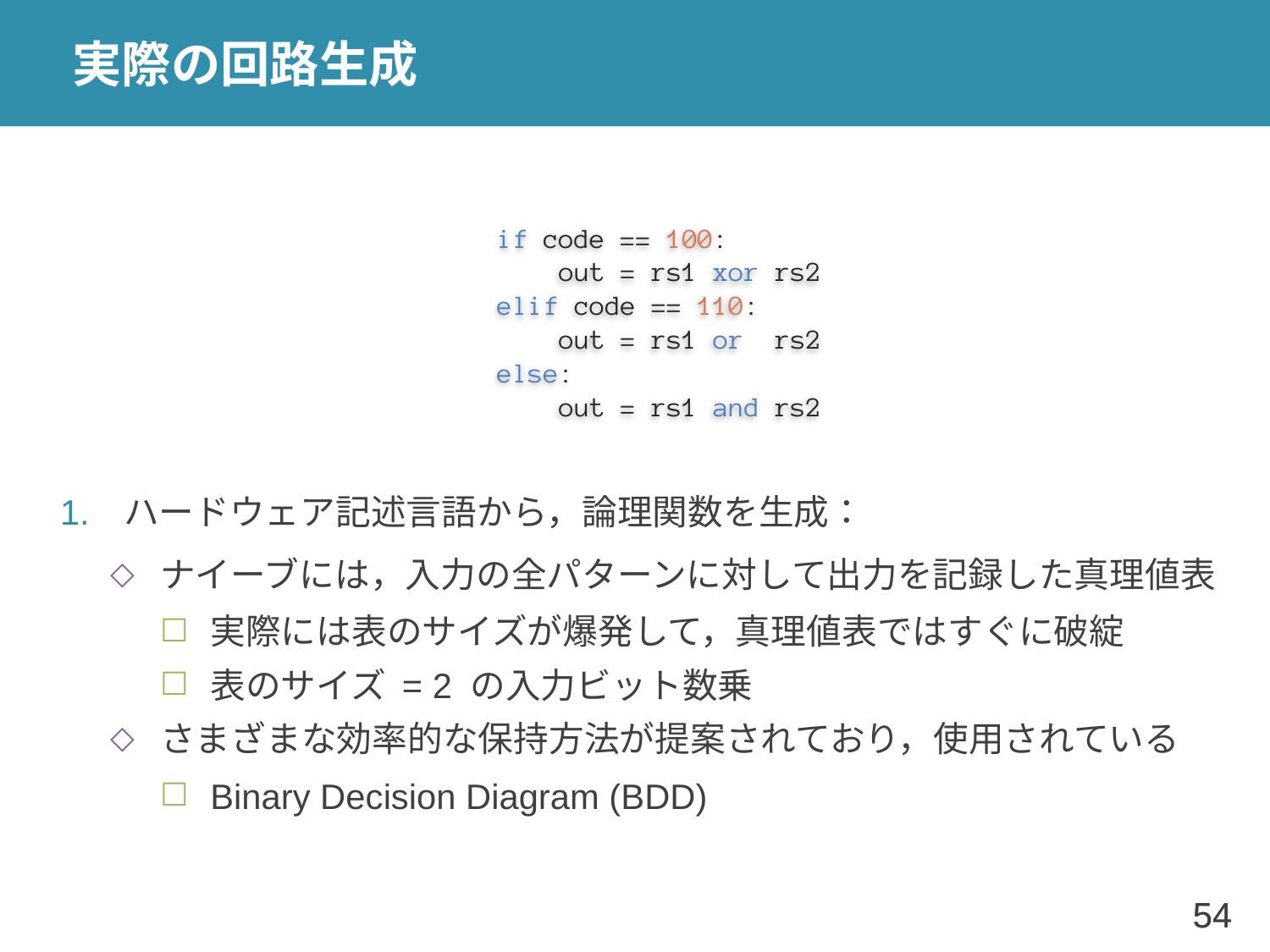

# 実際の回路生成
if code == 100:
    out = rs1 xor rs2
elif code == 110:
    out = rs1 or  rs2
else:
    out = rs1 and rs2
ハードウェア記述言語から，論理関数を生成：
ナイーブには，入力の全パターンに対して出力を記録した真理値表
実際には表のサイズが爆発して，真理値表ではすぐに破綻
表のサイズ = 2 の入力ビット数乗
さまざまな効率的な保持方法が提案されており，使用されている
Binary Decision Diagram (BDD)